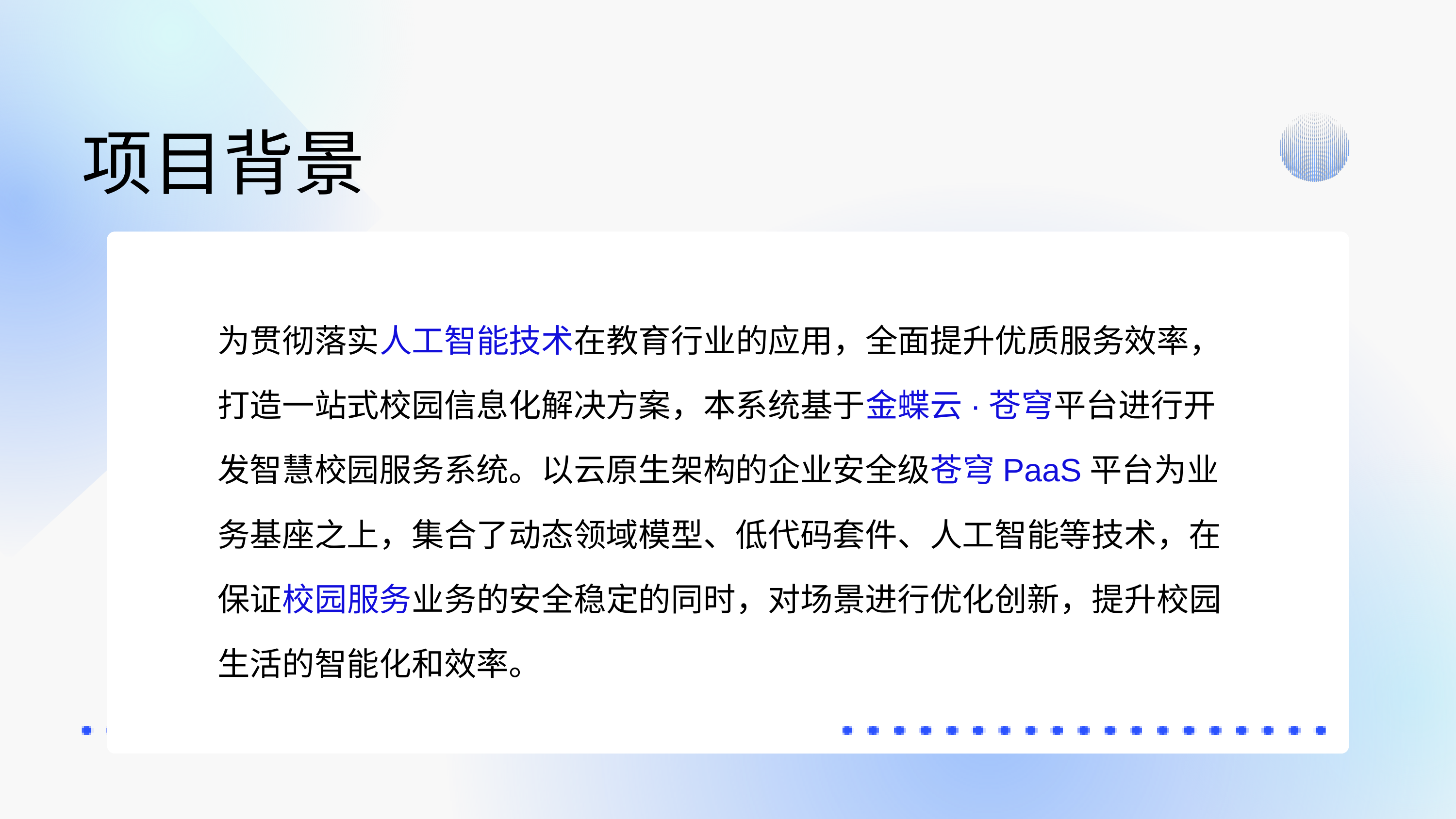

项目背景

为贯彻落实人工智能技术在教育行业的应用，全面提升优质服务效率，打造一站式校园信息化解决方案，本系统基于金蝶云·苍穹平台进行开发智慧校园服务系统。以云原生架构的企业安全级苍穹PaaS平台为业务基座之上，集合了动态领域模型、低代码套件、人工智能等技术，在保证校园服务业务的安全稳定的同时，对场景进行优化创新，提升校园生活的智能化和效率。